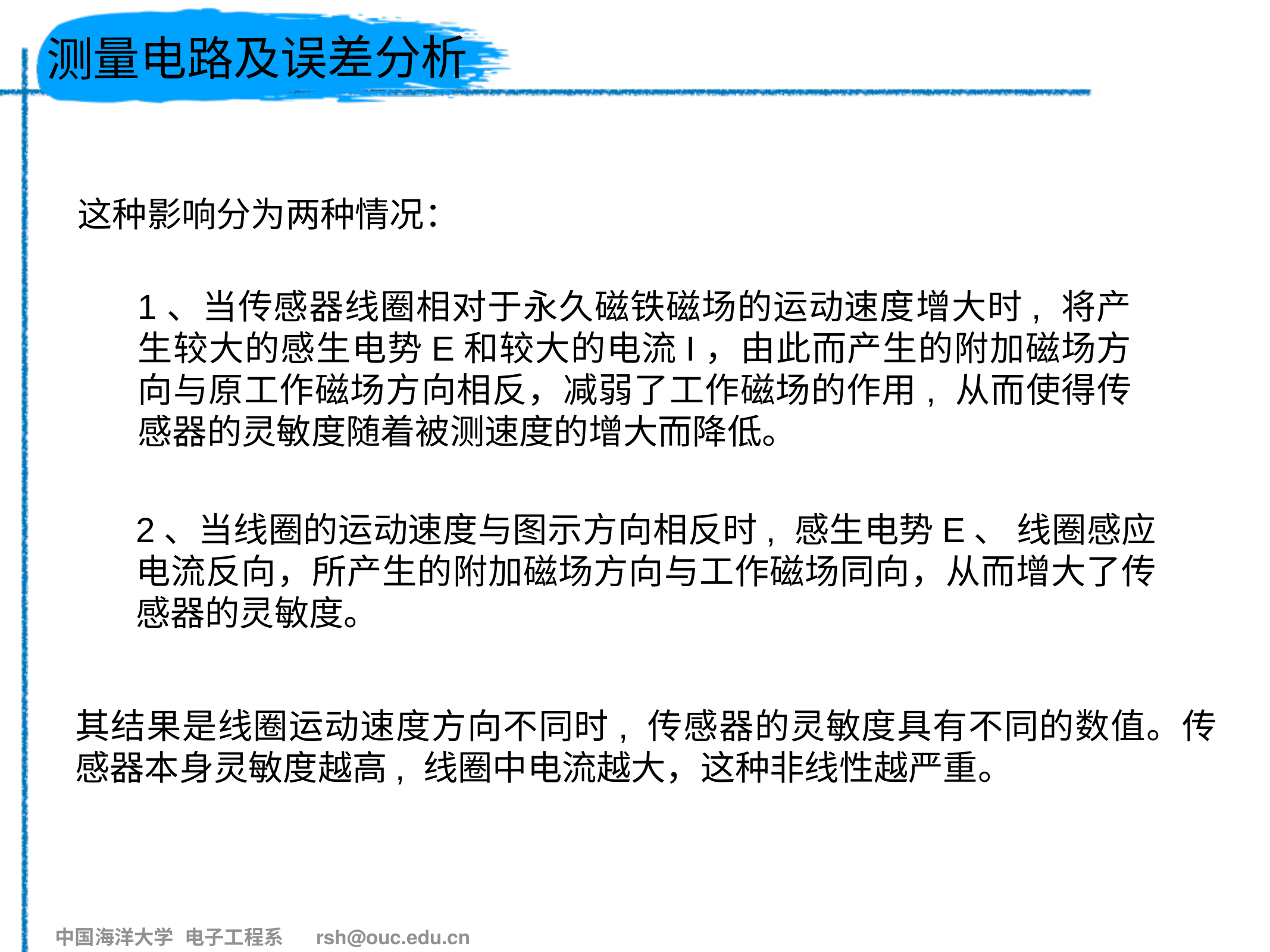

# 测量电路及误差分析
这种影响分为两种情况：
1、当传感器线圈相对于永久磁铁磁场的运动速度增大时, 将产生较大的感生电势E和较大的电流I，由此而产生的附加磁场方向与原工作磁场方向相反，减弱了工作磁场的作用, 从而使得传感器的灵敏度随着被测速度的增大而降低。
2、当线圈的运动速度与图示方向相反时, 感生电势E、 线圈感应电流反向，所产生的附加磁场方向与工作磁场同向，从而增大了传感器的灵敏度。
其结果是线圈运动速度方向不同时, 传感器的灵敏度具有不同的数值。传感器本身灵敏度越高, 线圈中电流越大，这种非线性越严重。